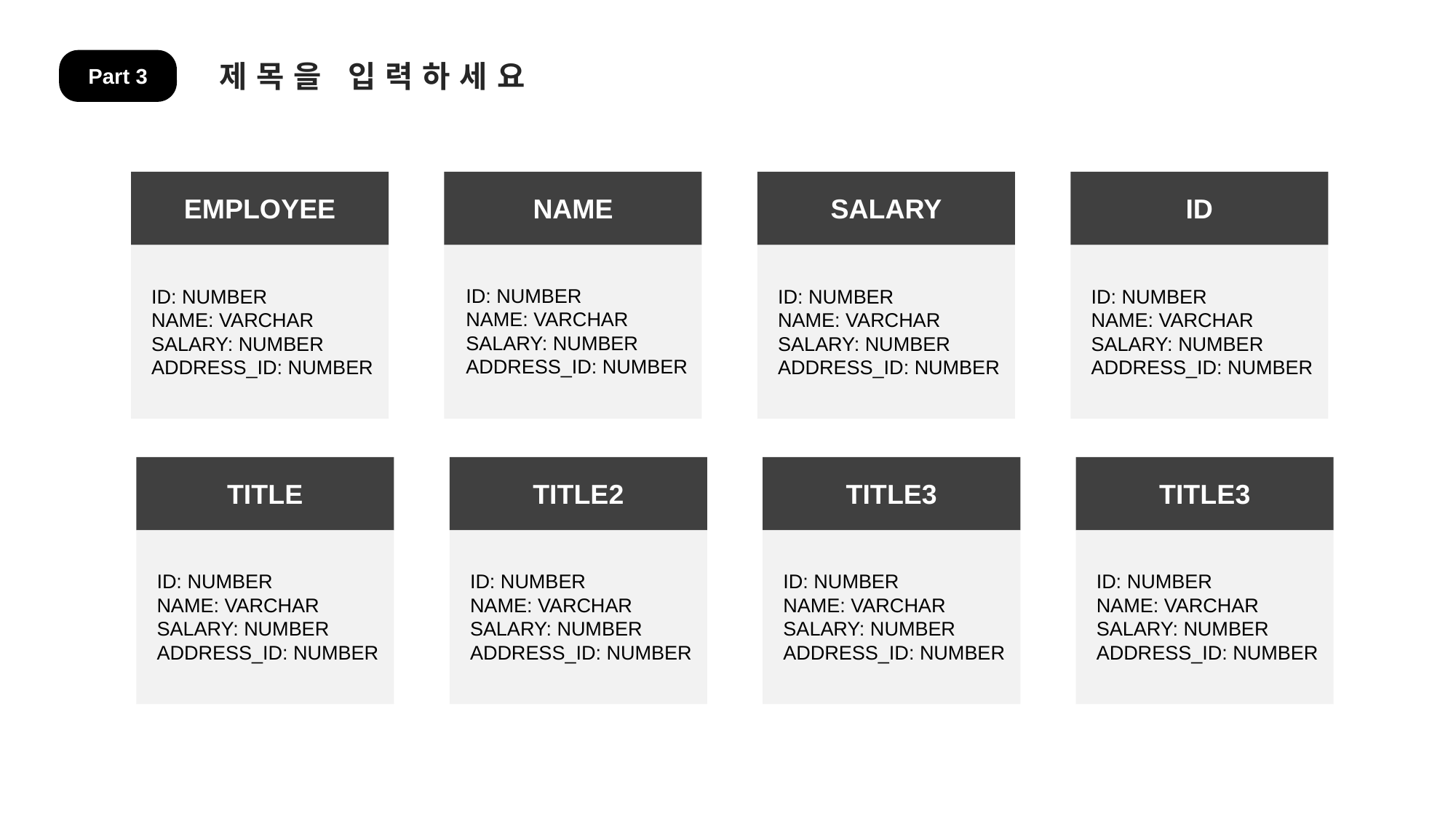

제목을 입력하세요
Part 3

EMPLOYEE
NAME
SALARY
ID

ID: NUMBER
NAME: VARCHAR
SALARY: NUMBER
ADDRESS_ID: NUMBER
ID: NUMBER
NAME: VARCHAR
SALARY: NUMBER
ADDRESS_ID: NUMBER
ID: NUMBER
NAME: VARCHAR
SALARY: NUMBER
ADDRESS_ID: NUMBER
ID: NUMBER
NAME: VARCHAR
SALARY: NUMBER
ADDRESS_ID: NUMBER

TITLE
TITLE2
TITLE3
TITLE3

ID: NUMBER
NAME: VARCHAR
SALARY: NUMBER
ADDRESS_ID: NUMBER
ID: NUMBER
NAME: VARCHAR
SALARY: NUMBER
ADDRESS_ID: NUMBER
ID: NUMBER
NAME: VARCHAR
SALARY: NUMBER
ADDRESS_ID: NUMBER
ID: NUMBER
NAME: VARCHAR
SALARY: NUMBER
ADDRESS_ID: NUMBER